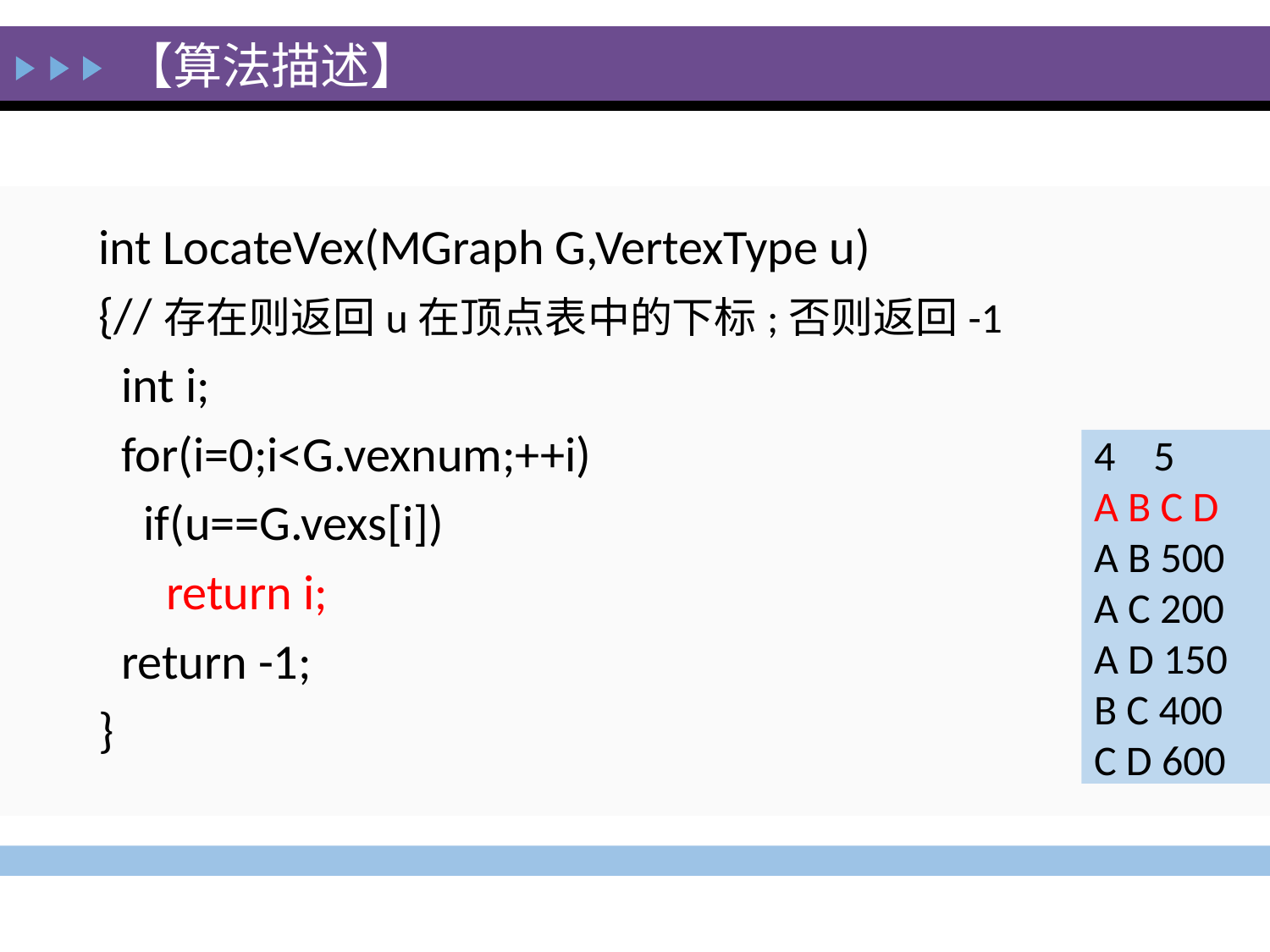

【算法描述】

 int LocateVex(MGraph G,VertexType u)
 {//存在则返回u在顶点表中的下标;否则返回-1
   int i;
   for(i=0;i<G.vexnum;++i)
     if(u==G.vexs[i])
       return i;
   return -1;
 }
4    5
A B C D
A B 500
A C 200
A D 150
B C 400
C D 600